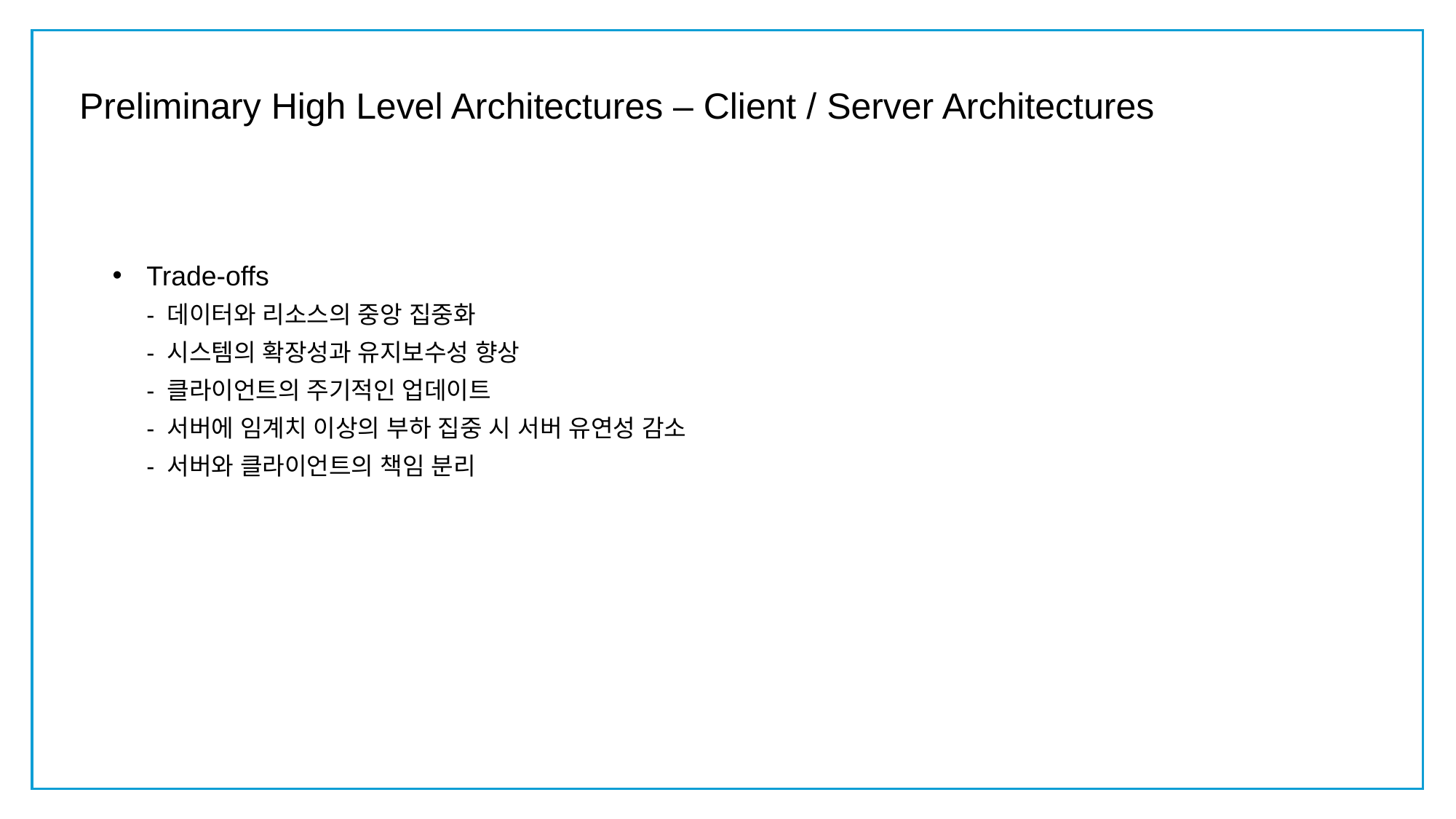

Preliminary High Level Architectures – Client / Server Architectures
Trade-offs
- 데이터와 리소스의 중앙 집중화
- 시스템의 확장성과 유지보수성 향상
- 클라이언트의 주기적인 업데이트
- 서버에 임계치 이상의 부하 집중 시 서버 유연성 감소
- 서버와 클라이언트의 책임 분리